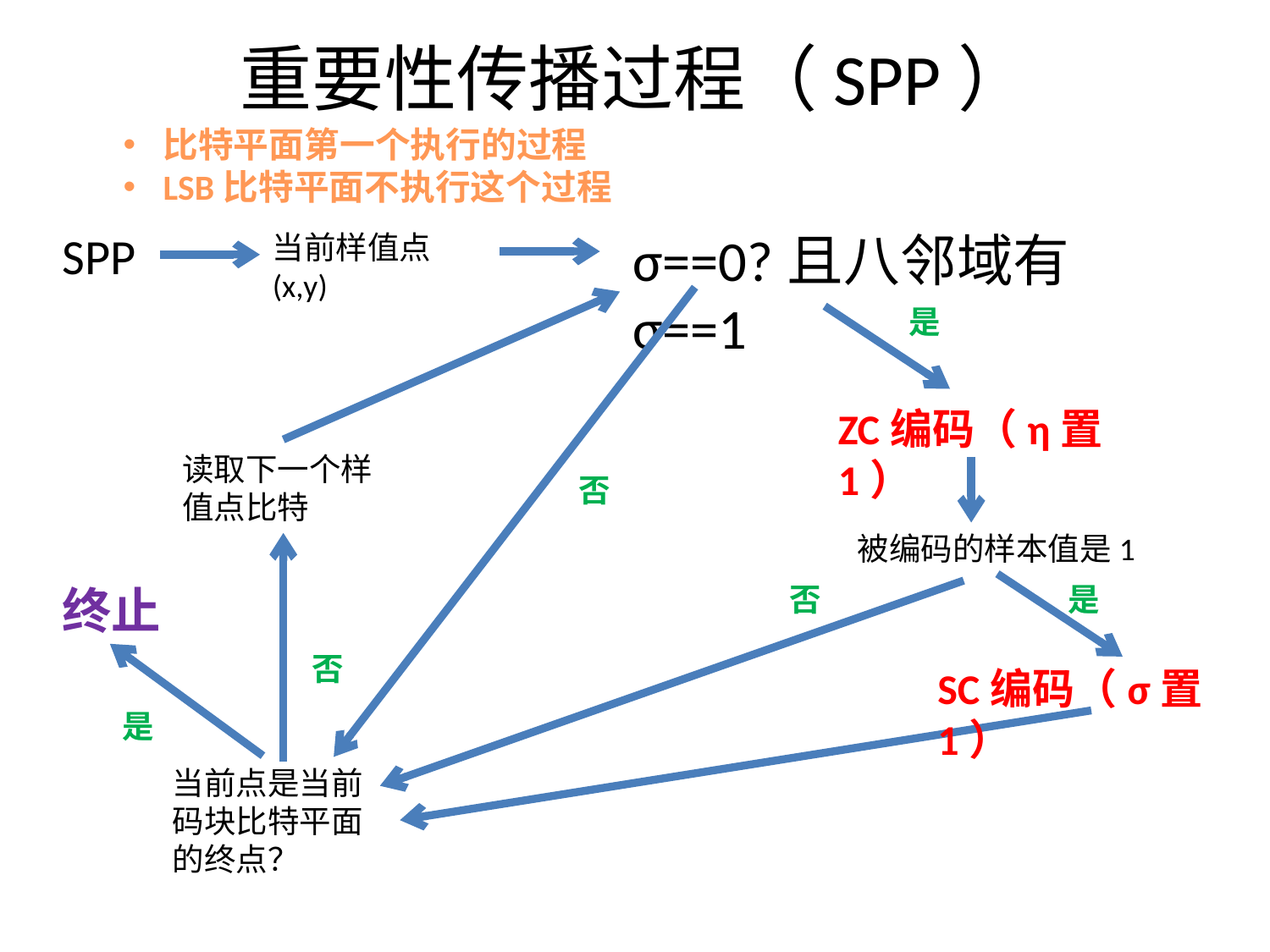

# 重要性传播过程（SPP）
比特平面第一个执行的过程
LSB比特平面不执行这个过程
SPP
σ==0?且八邻域有σ==1
当前样值点(x,y)
是
ZC编码（η置1）
读取下一个样值点比特
否
被编码的样本值是1
终止
否
是
否
SC编码（σ置1）
是
当前点是当前码块比特平面的终点？